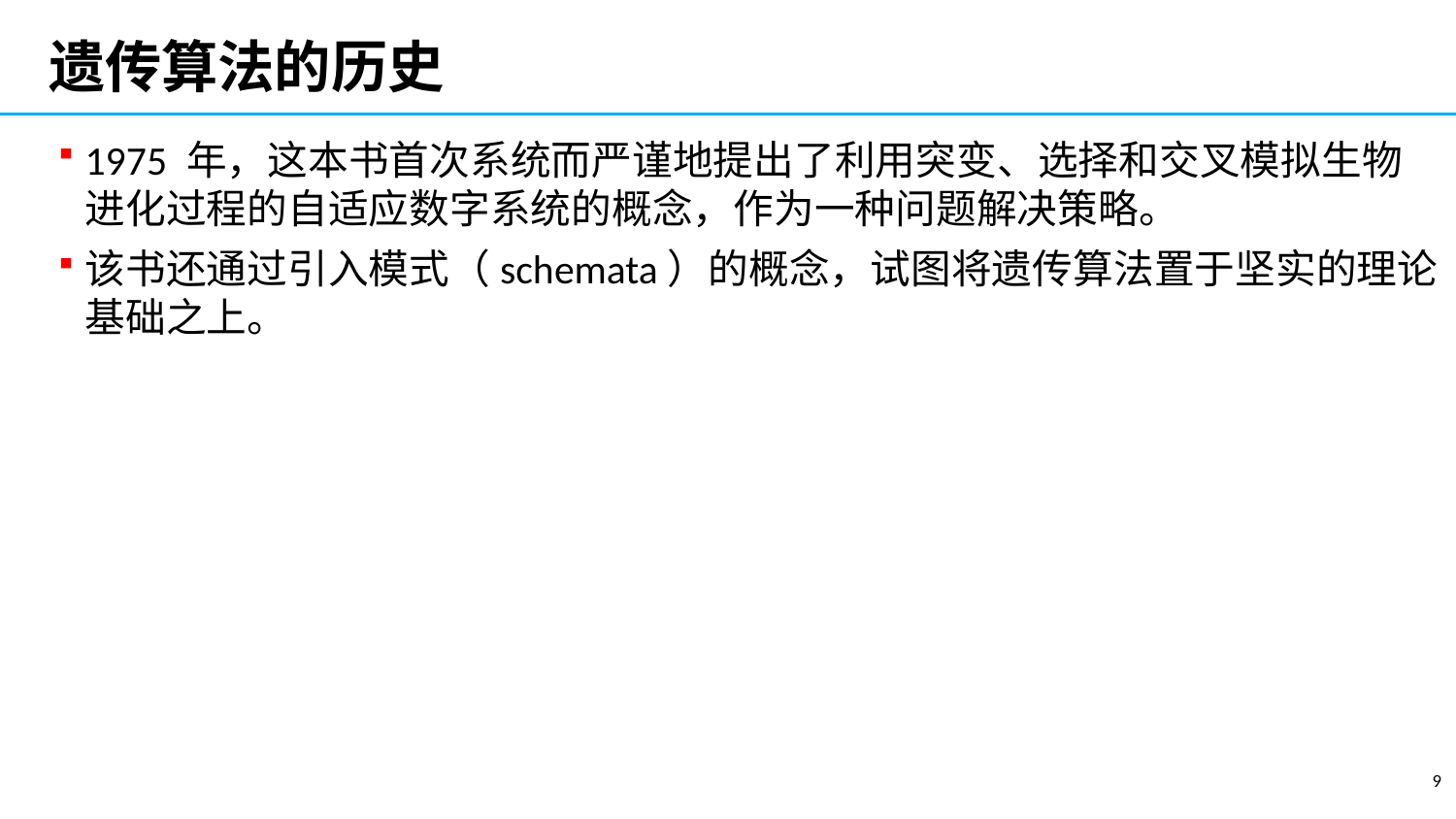

# 遗传算法的历史

1975 年，这本书首次系统而严谨地提出了利用突变、选择和交叉模拟生物进化过程的自适应数字系统的概念，作为一种问题解决策略。
该书还通过引入模式（schemata）的概念，试图将遗传算法置于坚实的理论基础之上。
9